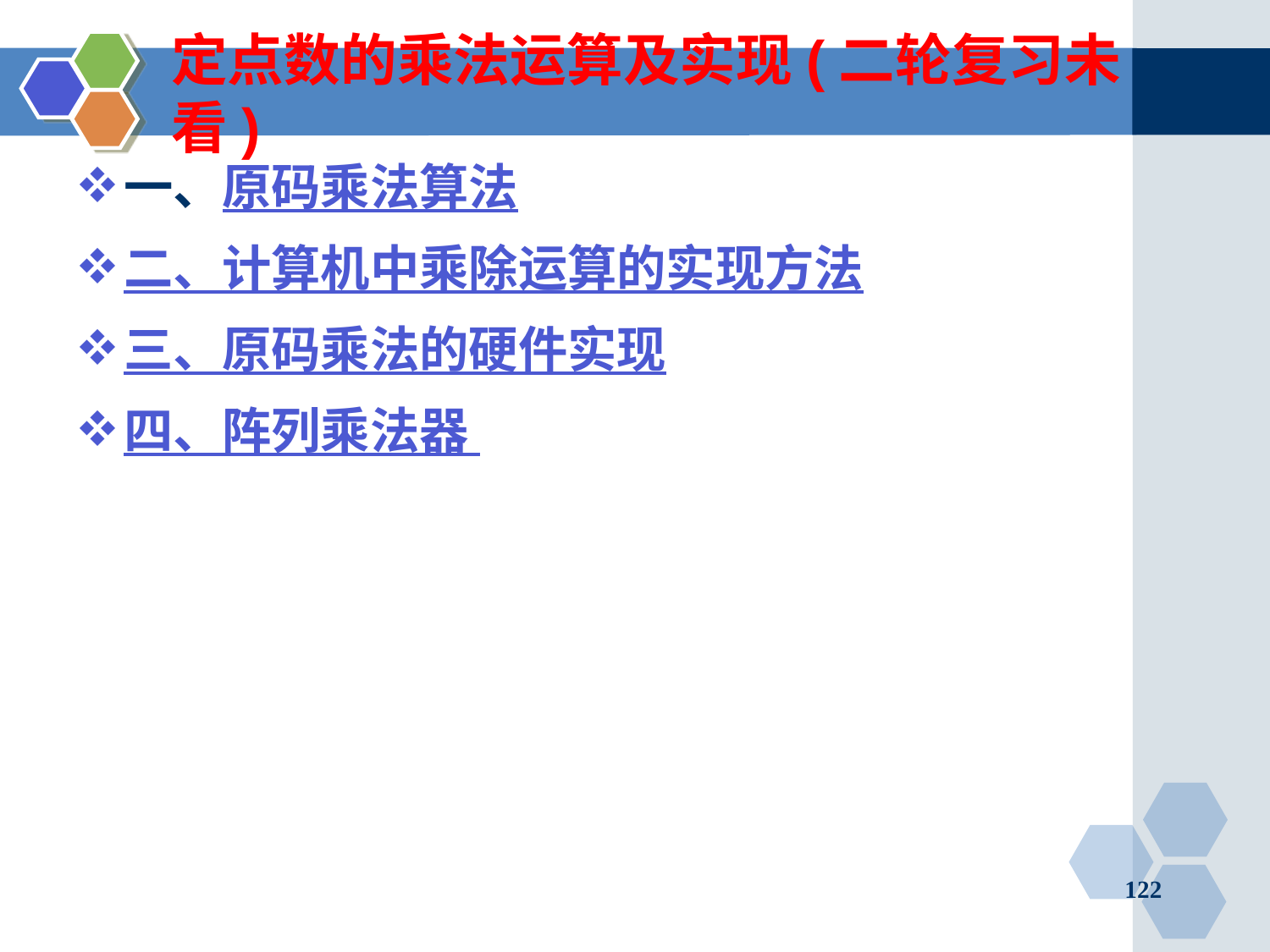

# 定点数的乘法运算及实现(二轮复习未看)
一、原码乘法算法
二、计算机中乘除运算的实现方法
三、原码乘法的硬件实现
四、阵列乘法器
122